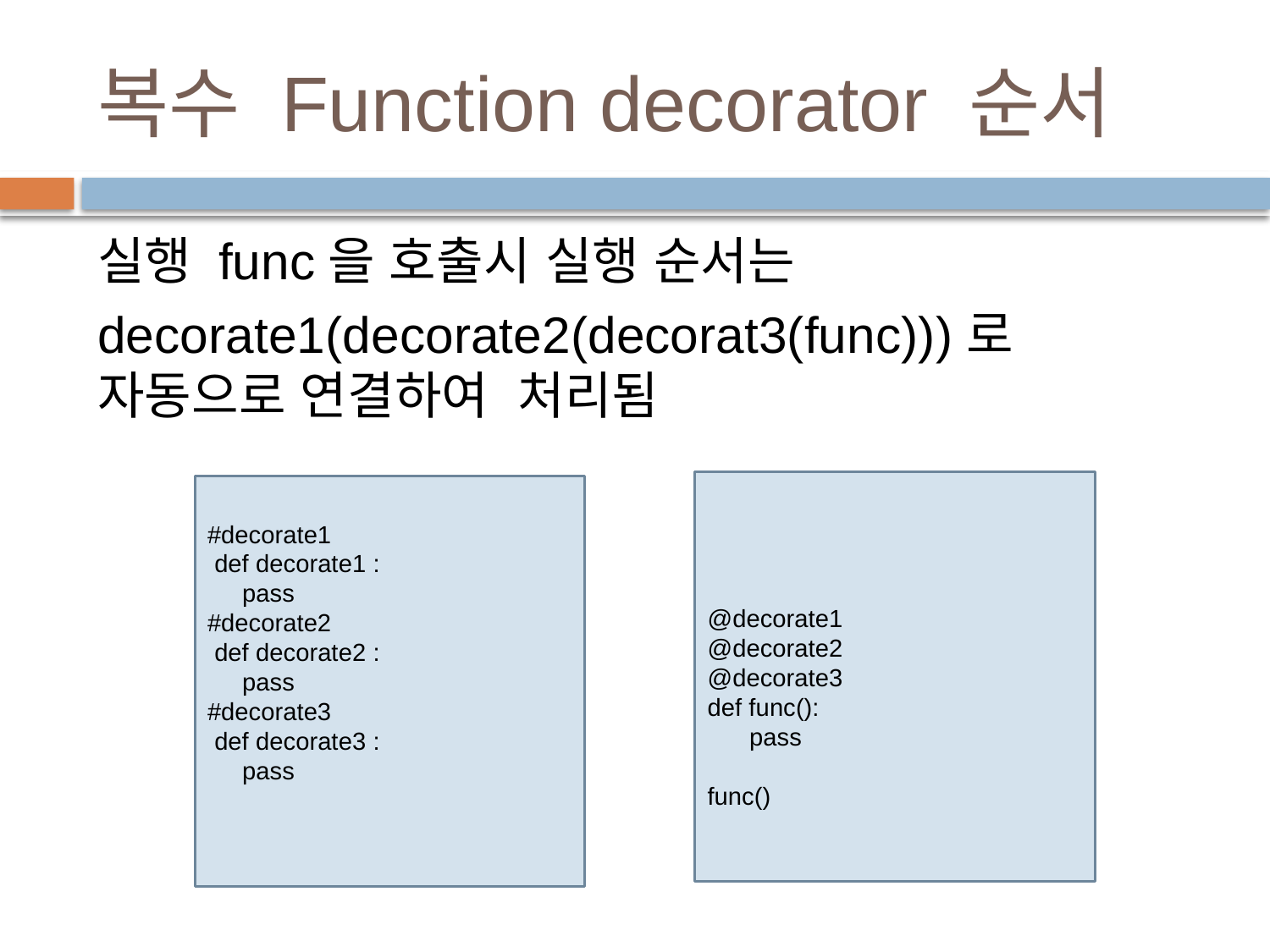

# 복수 Function decorator 순서
실행 func을 호출시 실행 순서는
decorate1(decorate2(decorat3(func)))로 자동으로 연결하여  처리됨

@decorate1
@decorate2
@decorate3
def func():
      pass

func()
#decorate1
 def decorate1 :
     pass
#decorate2
 def decorate2 :
     pass
#decorate3
 def decorate3 :
     pass